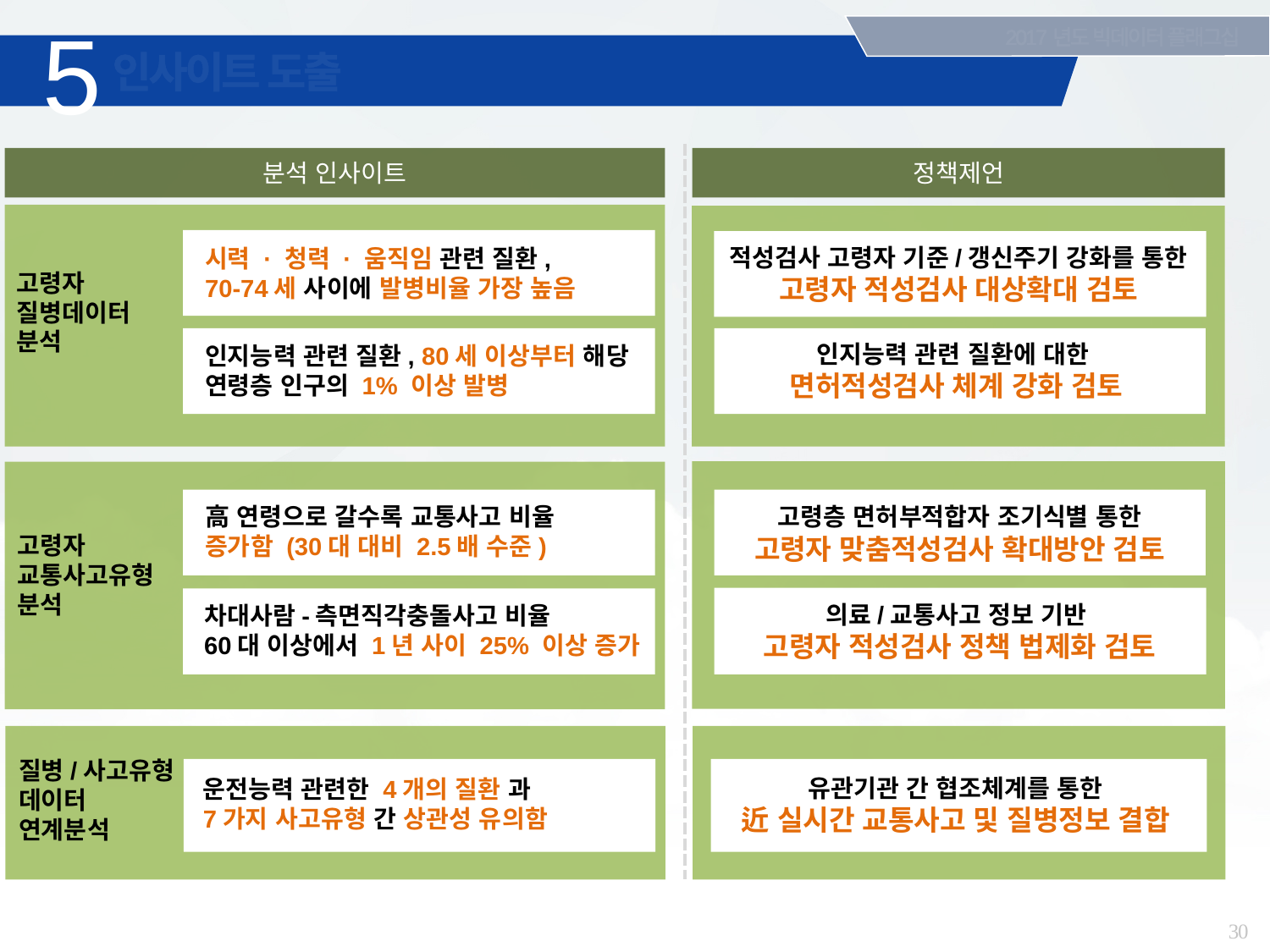

5
2017년도 빅데이터 플래그십

# 인사이트 도출
정책제언
분석 인사이트

적성검사 고령자 기준/갱신주기 강화를 통한
고령자 적성검사 대상확대 검토
시력 · 청력 · 움직임 관련 질환,
70-74세 사이에 발병비율 가장 높음
고령자
질병데이터
분석

인지능력 관련 질환에 대한
면허적성검사 체계 강화 검토
인지능력 관련 질환, 80세 이상부터 해당 연령층 인구의 1% 이상 발병

고령층 면허부적합자 조기식별 통한
고령자 맞춤적성검사 확대방안 검토
高 연령으로 갈수록 교통사고 비율
증가함 (30대 대비 2.5배 수준)
고령자
교통사고유형
분석

의료/교통사고 정보 기반
고령자 적성검사 정책 법제화 검토
차대사람-측면직각충돌사고 비율
60대 이상에서 1년 사이 25% 이상 증가

질병/사고유형
데이터
연계분석

유관기관 간 협조체계를 통한
近 실시간 교통사고 및 질병정보 결합
운전능력 관련한 4개의 질환 과
7가지 사고유형 간 상관성 유의함
30